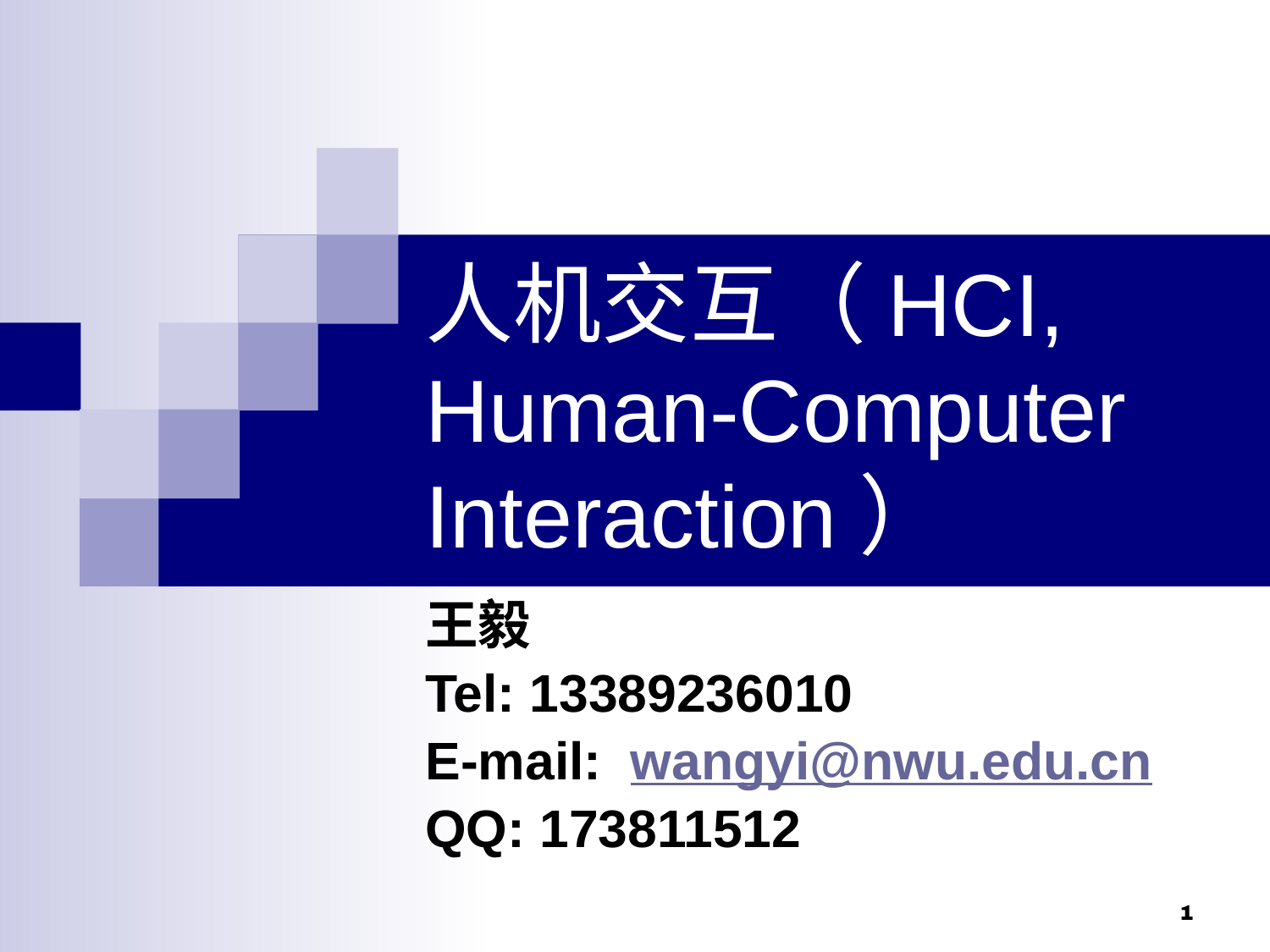

# 人机交互（HCI, Human-Computer Interaction）
王毅
Tel: 13389236010
E-mail:  wangyi@nwu.edu.cn
QQ: 173811512

1